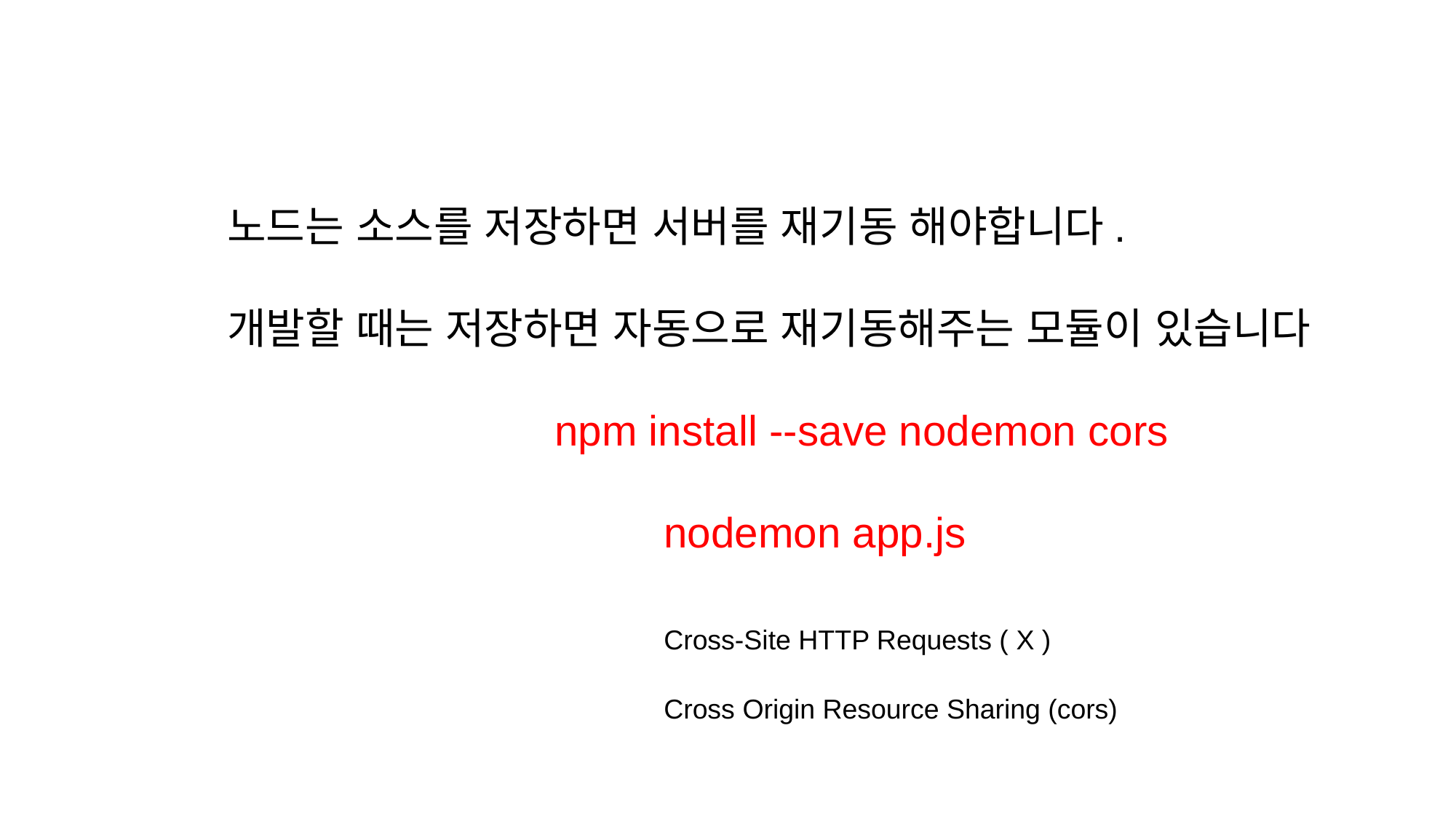

노드는 소스를 저장하면 서버를 재기동 해야합니다.

개발할 때는 저장하면 자동으로 재기동해주는 모듈이 있습니다

			npm install --save nodemon cors

				nodemon app.js

  				Cross-Site HTTP Requests ( X )

				Cross Origin Resource Sharing (cors)